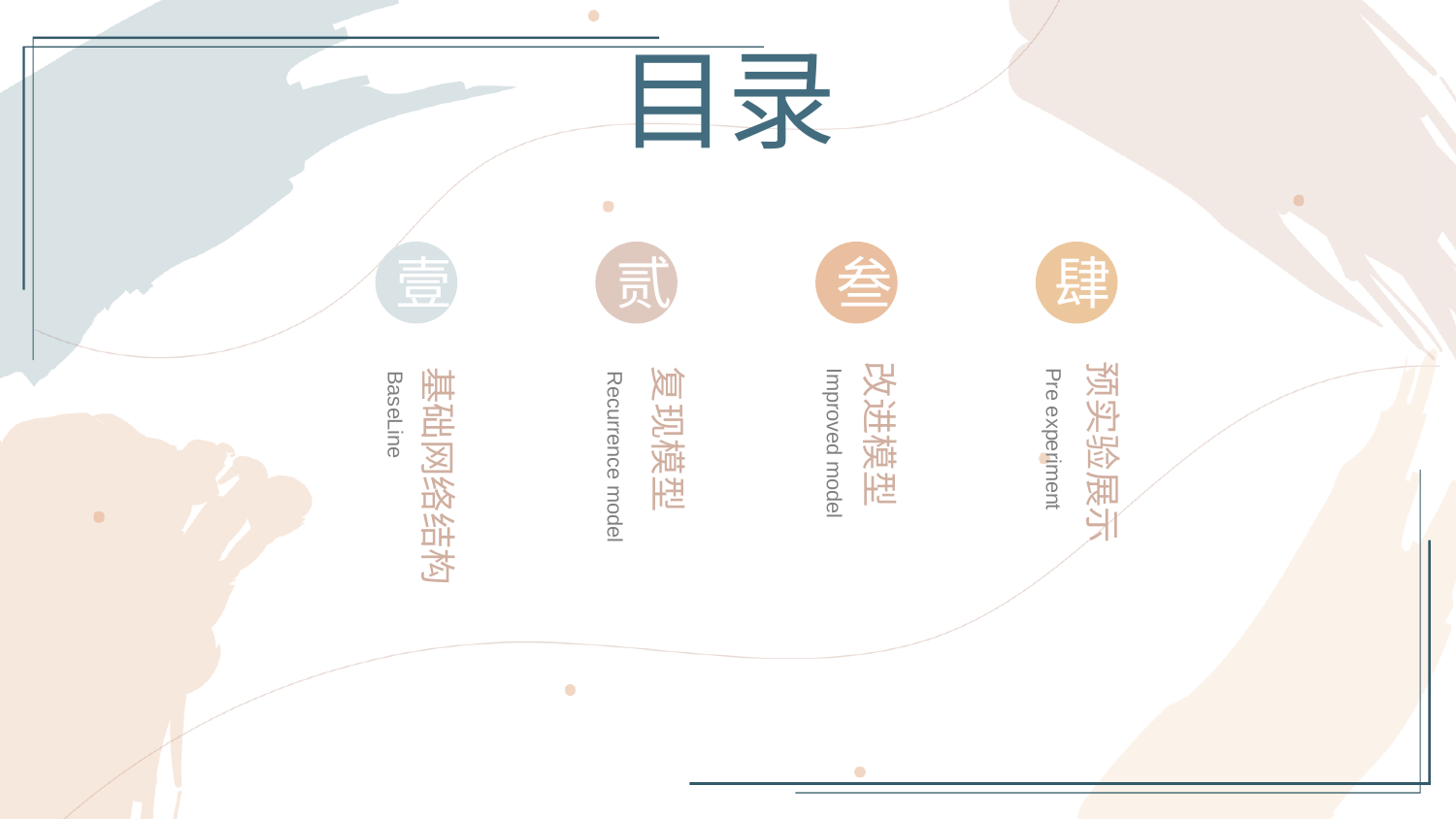

目录
壹
贰
叁
肆

改进模型
预实验展示
复现模型
基础网络结构
Pre experiment
Improved model
Recurrence model
BaseLine